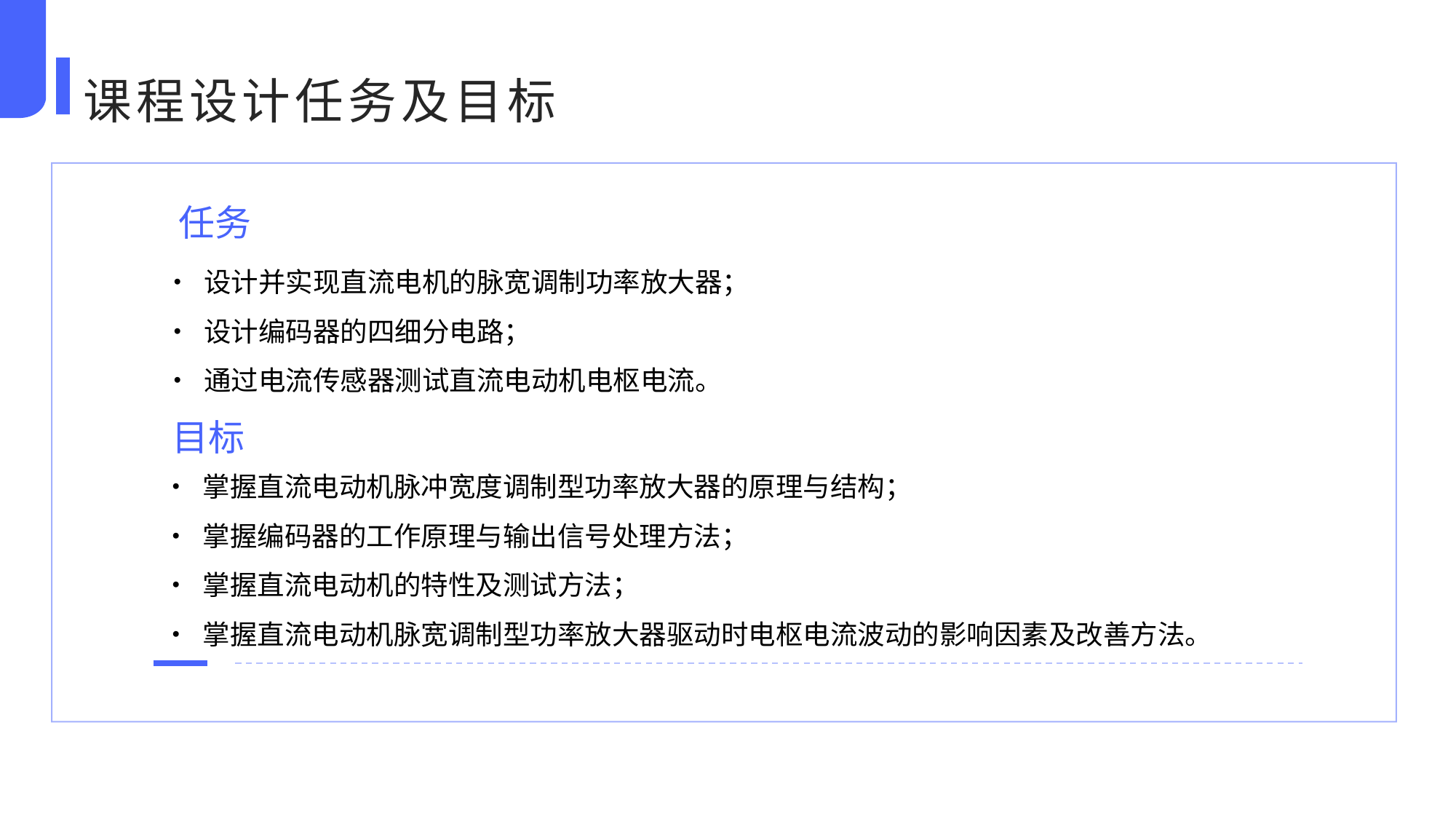

# 课程设计任务及目标

任务
• 设计并实现直流电机的脉宽调制功率放大器；
• 设计编码器的四细分电路；
• 通过电流传感器测试直流电动机电枢电流。
目标
• 掌握直流电动机脉冲宽度调制型功率放大器的原理与结构；
• 掌握编码器的工作原理与输出信号处理方法；
• 掌握直流电动机的特性及测试方法；
• 掌握直流电动机脉宽调制型功率放大器驱动时电枢电流波动的影响因素及改善方法。